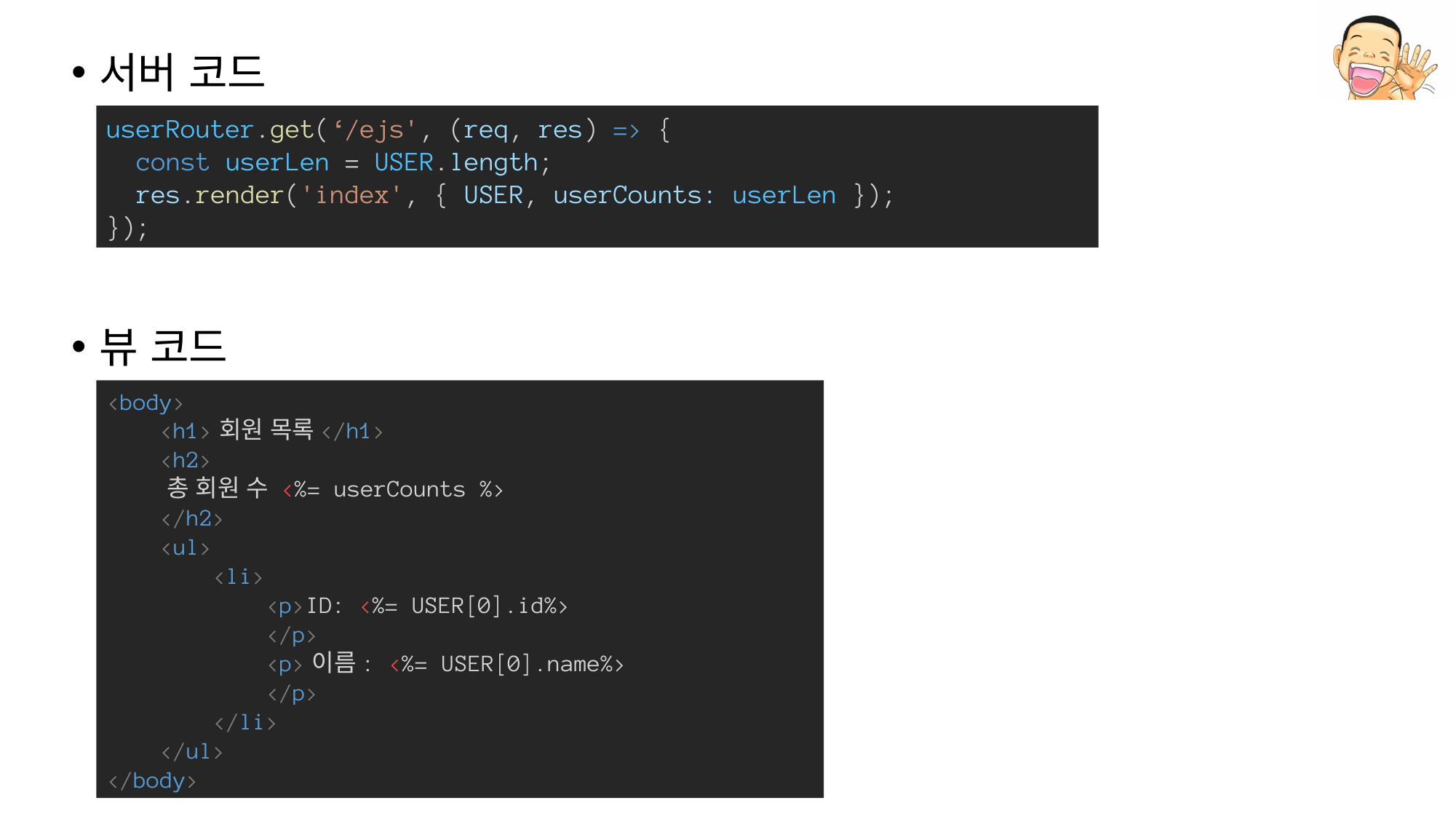

서버 코드

뷰 코드
userRouter.get(‘/ejs', (req, res) => {
  const userLen = USER.length;
  res.render('index', { USER, userCounts: userLen });
});
<body>
    <h1>회원 목록</h1>
    <h2>
        총 회원 수 <%= userCounts %>
    </h2>
    <ul>
        <li>
            <p>ID: <%= USER[0].id%>
            </p>
            <p>이름: <%= USER[0].name%>
            </p>
        </li>
    </ul>
</body>